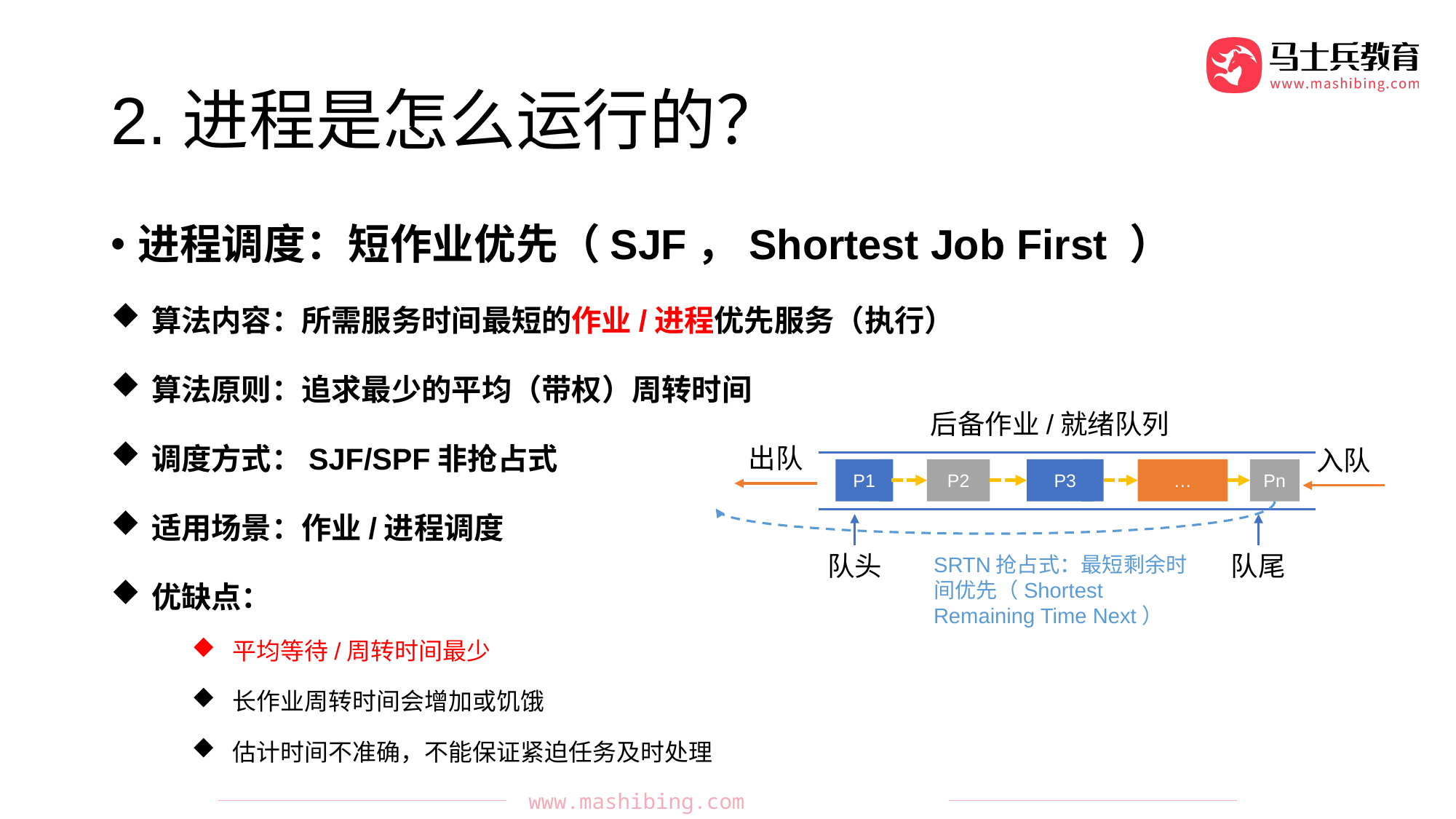

# 2.进程是怎么运行的？
进程调度：短作业优先（SJF，Shortest Job First ）
算法内容：所需服务时间最短的作业/进程优先服务（执行）
算法原则：追求最少的平均（带权）周转时间
调度方式：SJF/SPF非抢占式
适用场景：作业/进程调度
优缺点：
平均等待/周转时间最少
长作业周转时间会增加或饥饿
估计时间不准确，不能保证紧迫任务及时处理
后备作业/就绪队列
出队
入队
P1

P2
P3

…
Pn

队头
队尾
SRTN抢占式：最短剩余时间优先（Shortest Remaining Time Next）